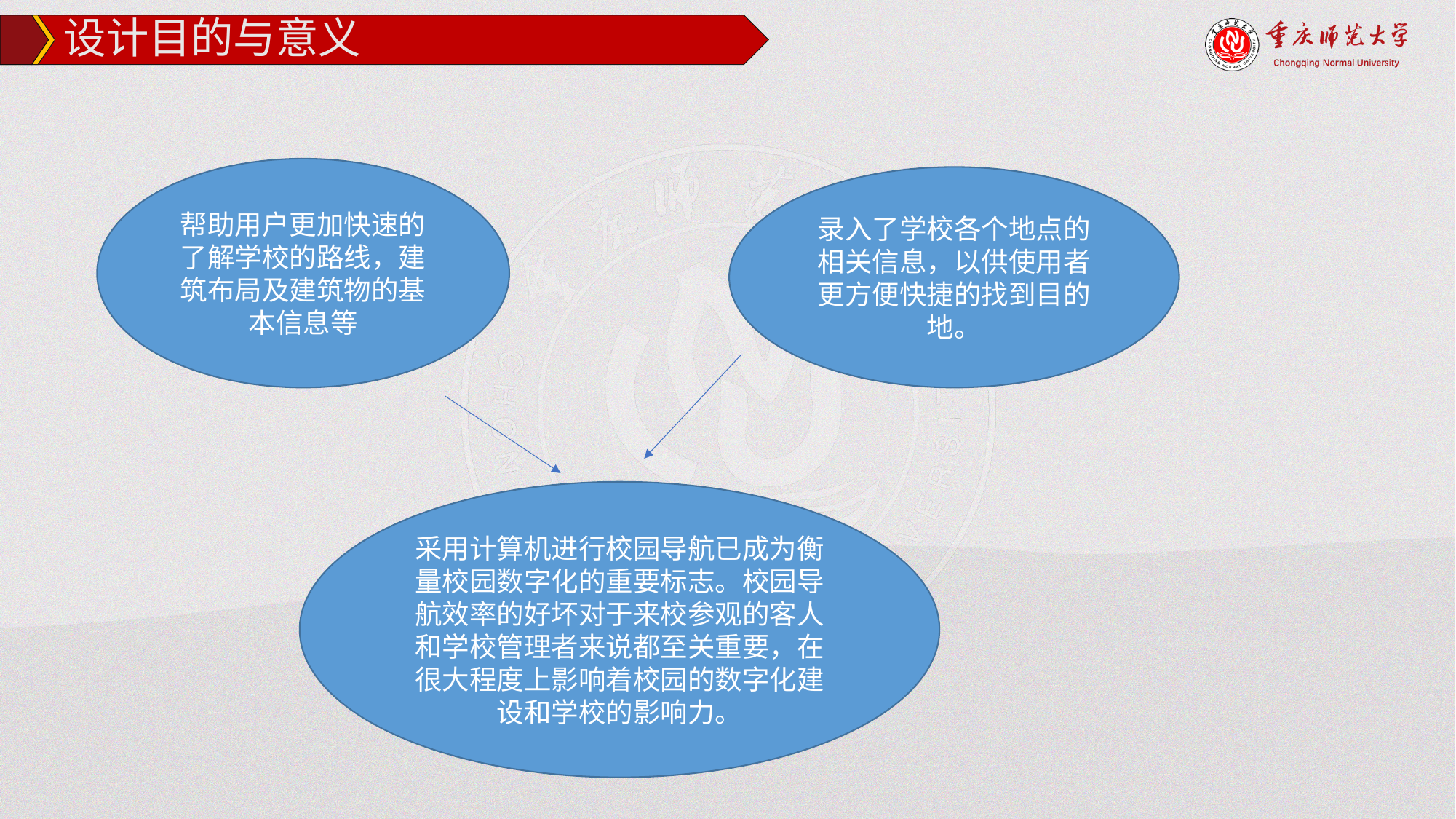

# 设计目的与意义

帮助用户更加快速的了解学校的路线，建筑布局及建筑物的基本信息等
录入了学校各个地点的相关信息，以供使用者更方便快捷的找到目的地。
采用计算机进行校园导航已成为衡量校园数字化的重要标志。校园导航效率的好坏对于来校参观的客人和学校管理者来说都至关重要，在很大程度上影响着校园的数字化建设和学校的影响力。